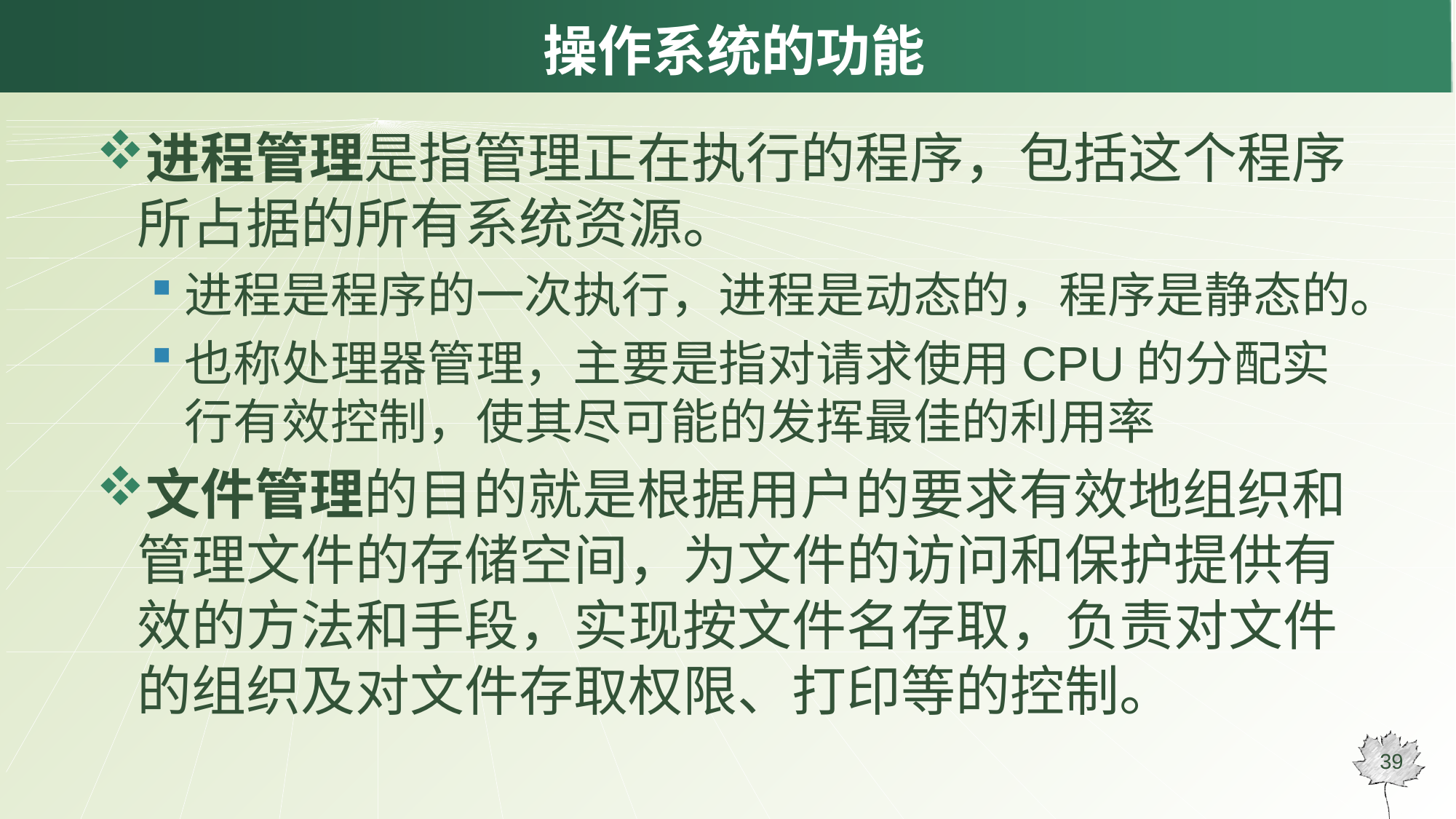

# 操作系统的功能
进程管理是指管理正在执行的程序，包括这个程序所占据的所有系统资源。
进程是程序的一次执行，进程是动态的，程序是静态的。
也称处理器管理，主要是指对请求使用CPU的分配实行有效控制，使其尽可能的发挥最佳的利用率
文件管理的目的就是根据用户的要求有效地组织和管理文件的存储空间，为文件的访问和保护提供有效的方法和手段，实现按文件名存取，负责对文件的组织及对文件存取权限、打印等的控制。

39